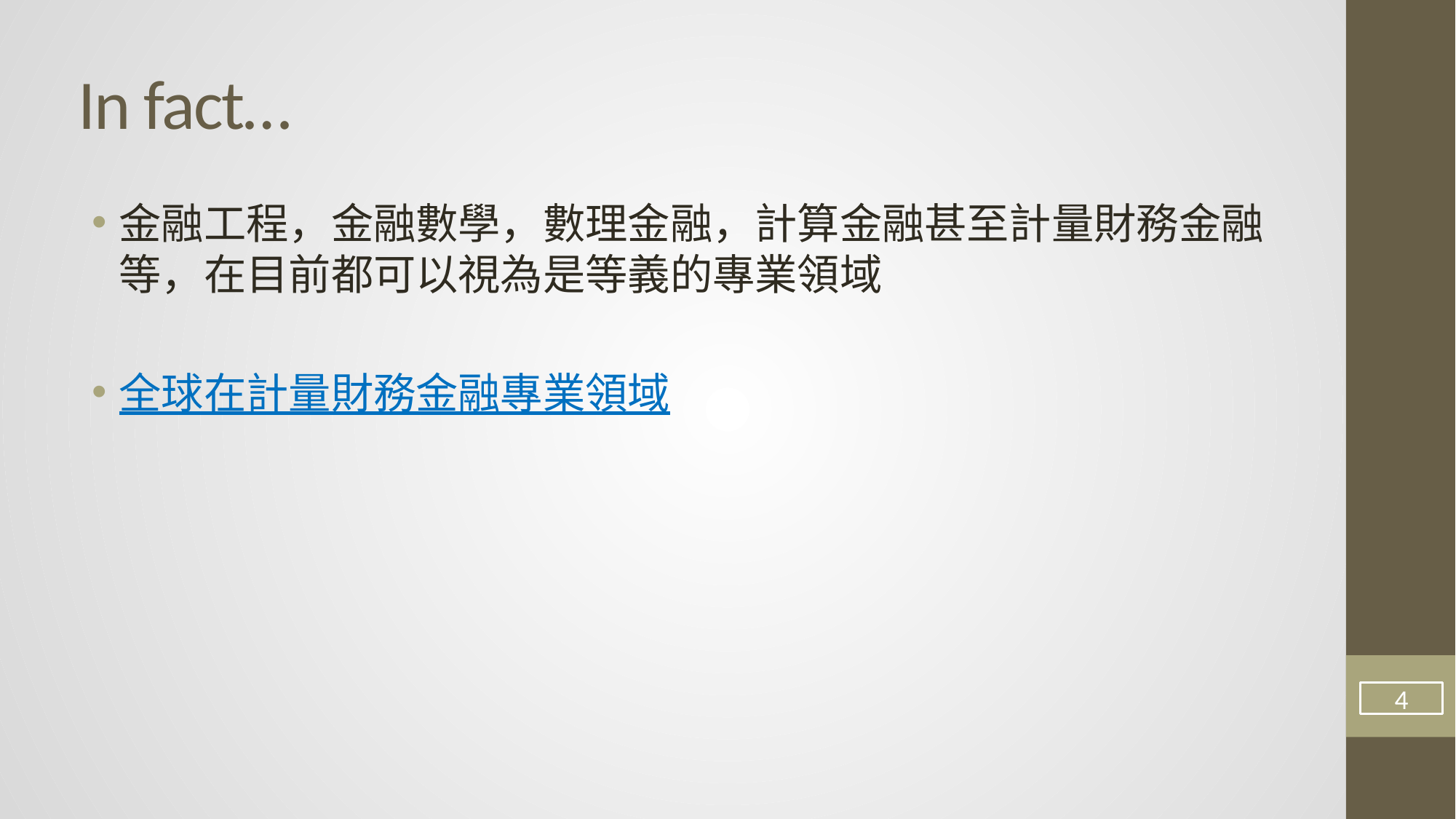

# In fact…
金融工程，金融數學，數理金融，計算金融甚至計量財務金融等，在目前都可以視為是等義的專業領域

全球在計量財務金融專業領域
4